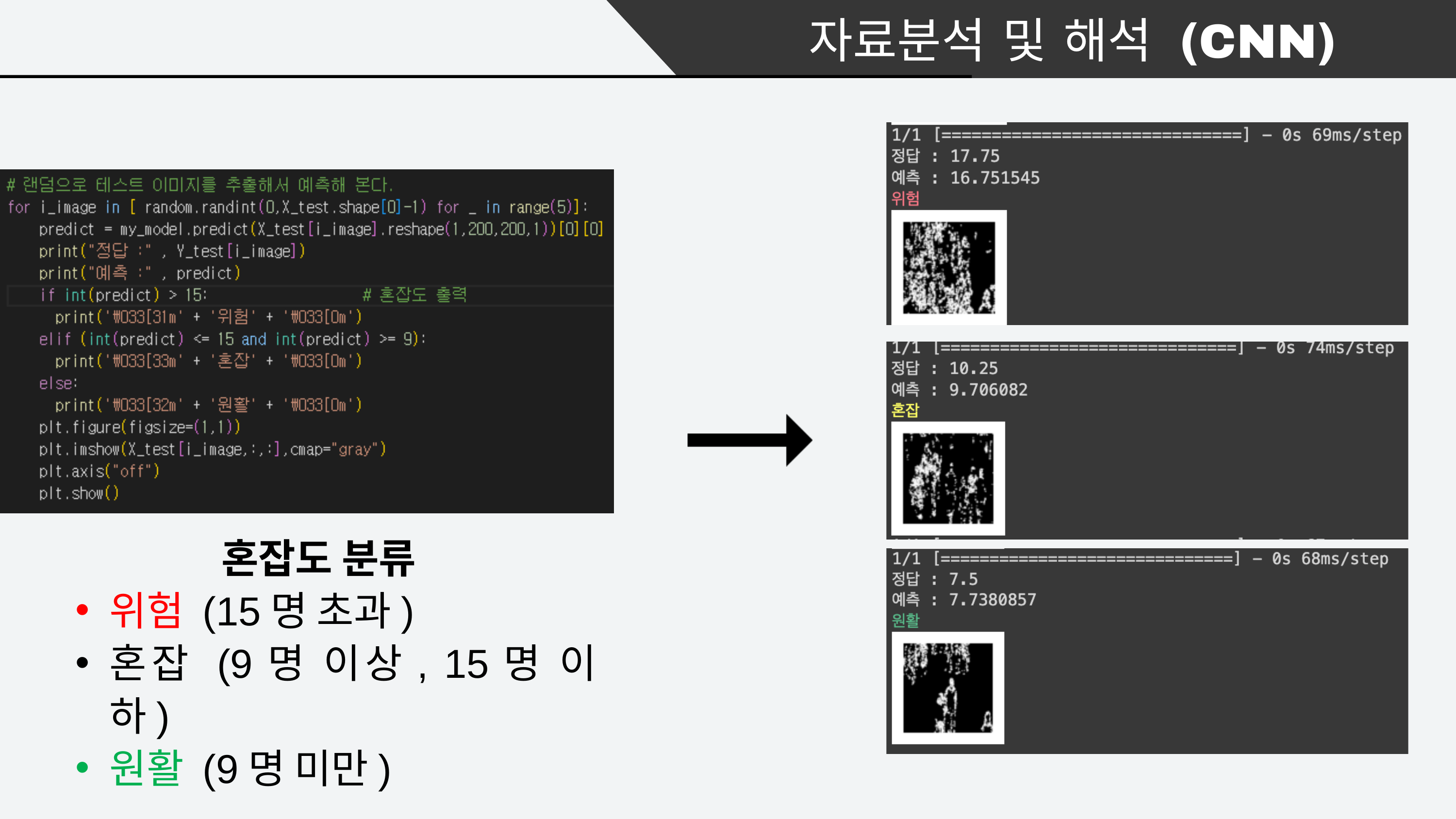

자료분석 및 해석 (CNN)

혼잡도 분류
위험 (15명 초과)
혼잡 (9명 이상, 15명 이하)
원활 (9명 미만)